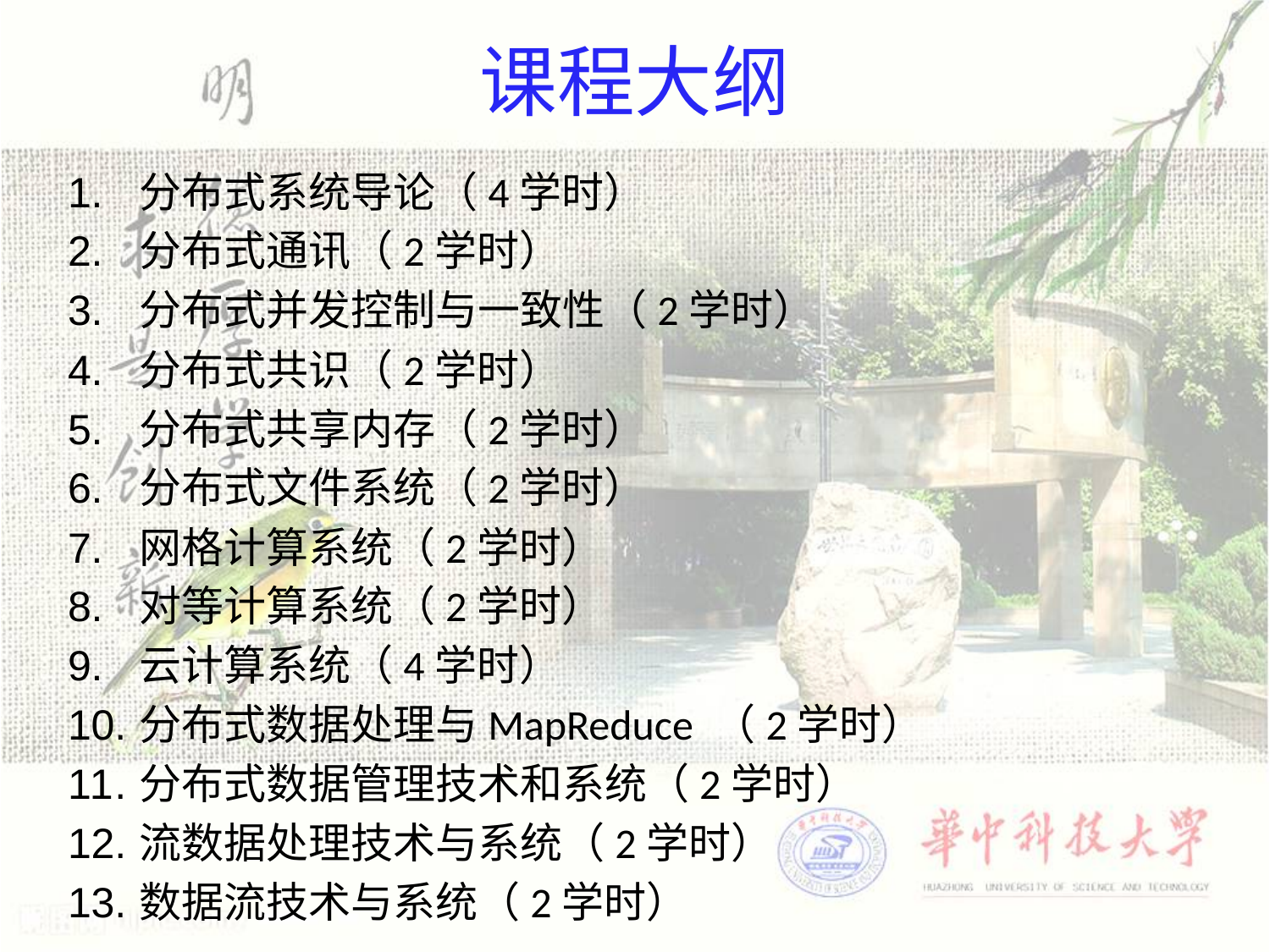

# 课程大纲
分布式系统导论（4学时）
分布式通讯（2学时）
分布式并发控制与一致性（2学时）
分布式共识（2学时）
分布式共享内存（2学时）
分布式文件系统（2学时）
网格计算系统（2学时）
对等计算系统（2学时）
云计算系统（4学时）
分布式数据处理与MapReduce （2学时）
分布式数据管理技术和系统（2学时）
流数据处理技术与系统（2学时）
数据流技术与系统（2学时）